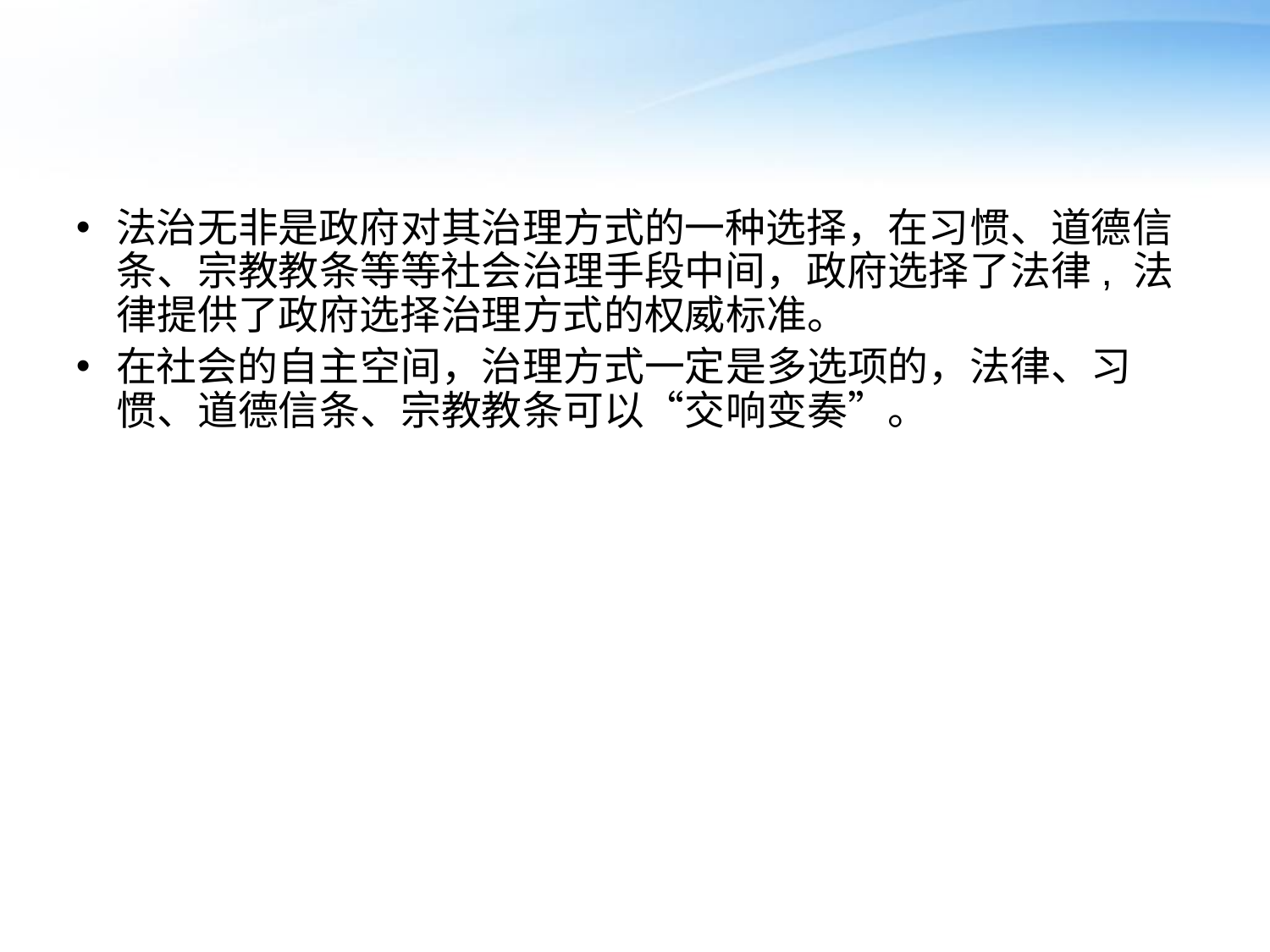

#
法治无非是政府对其治理方式的一种选择，在习惯、道德信条、宗教教条等等社会治理手段中间，政府选择了法律, 法律提供了政府选择治理方式的权威标准。
在社会的自主空间，治理方式一定是多选项的，法律、习惯、道德信条、宗教教条可以“交响变奏”。